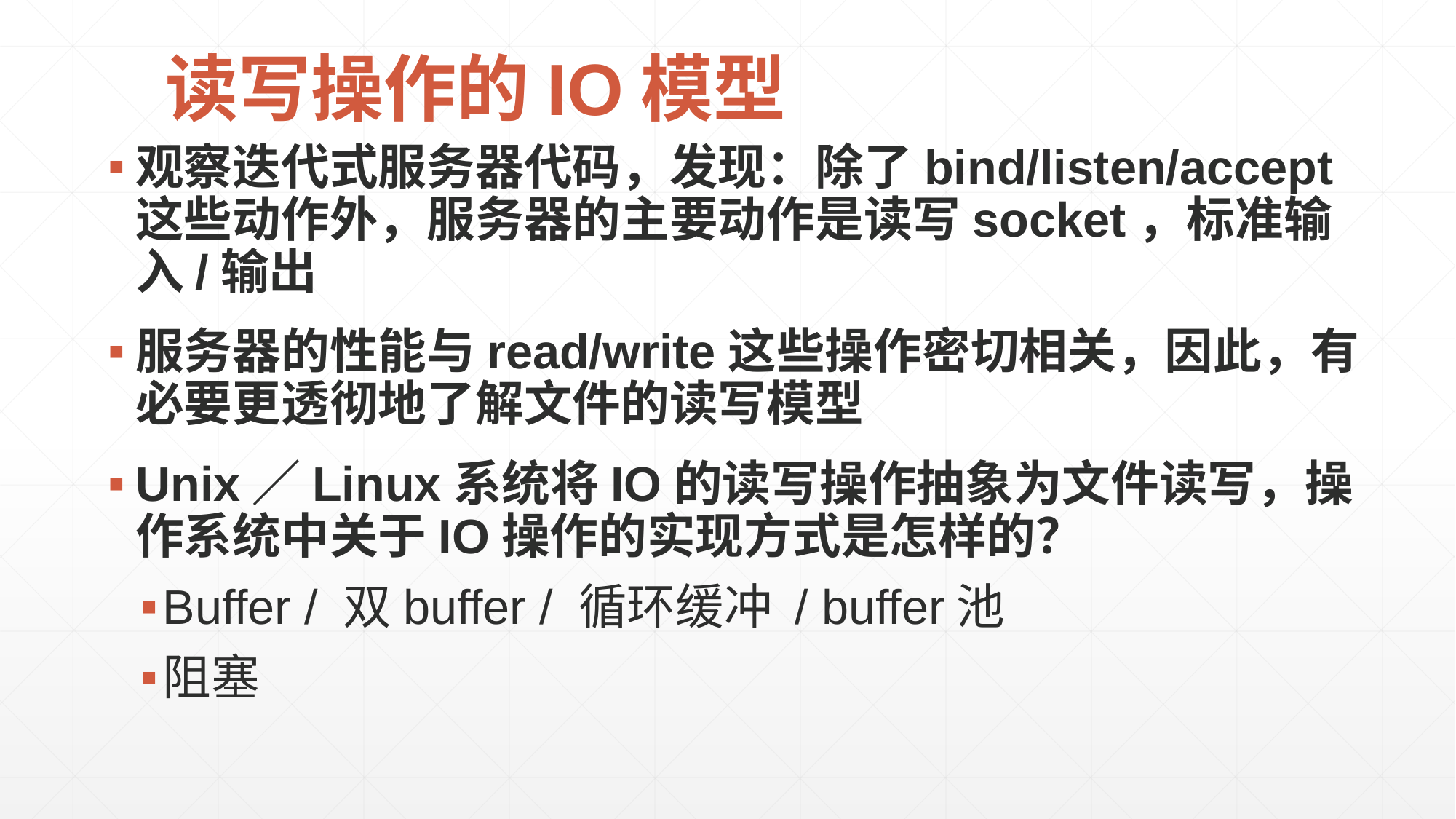

# 读写操作的IO模型
观察迭代式服务器代码，发现：除了bind/listen/accept这些动作外，服务器的主要动作是读写socket，标准输入/输出
服务器的性能与read/write这些操作密切相关，因此，有必要更透彻地了解文件的读写模型
Unix／Linux系统将IO的读写操作抽象为文件读写，操作系统中关于IO操作的实现方式是怎样的？
Buffer / 双buffer / 循环缓冲 / buffer池
阻塞